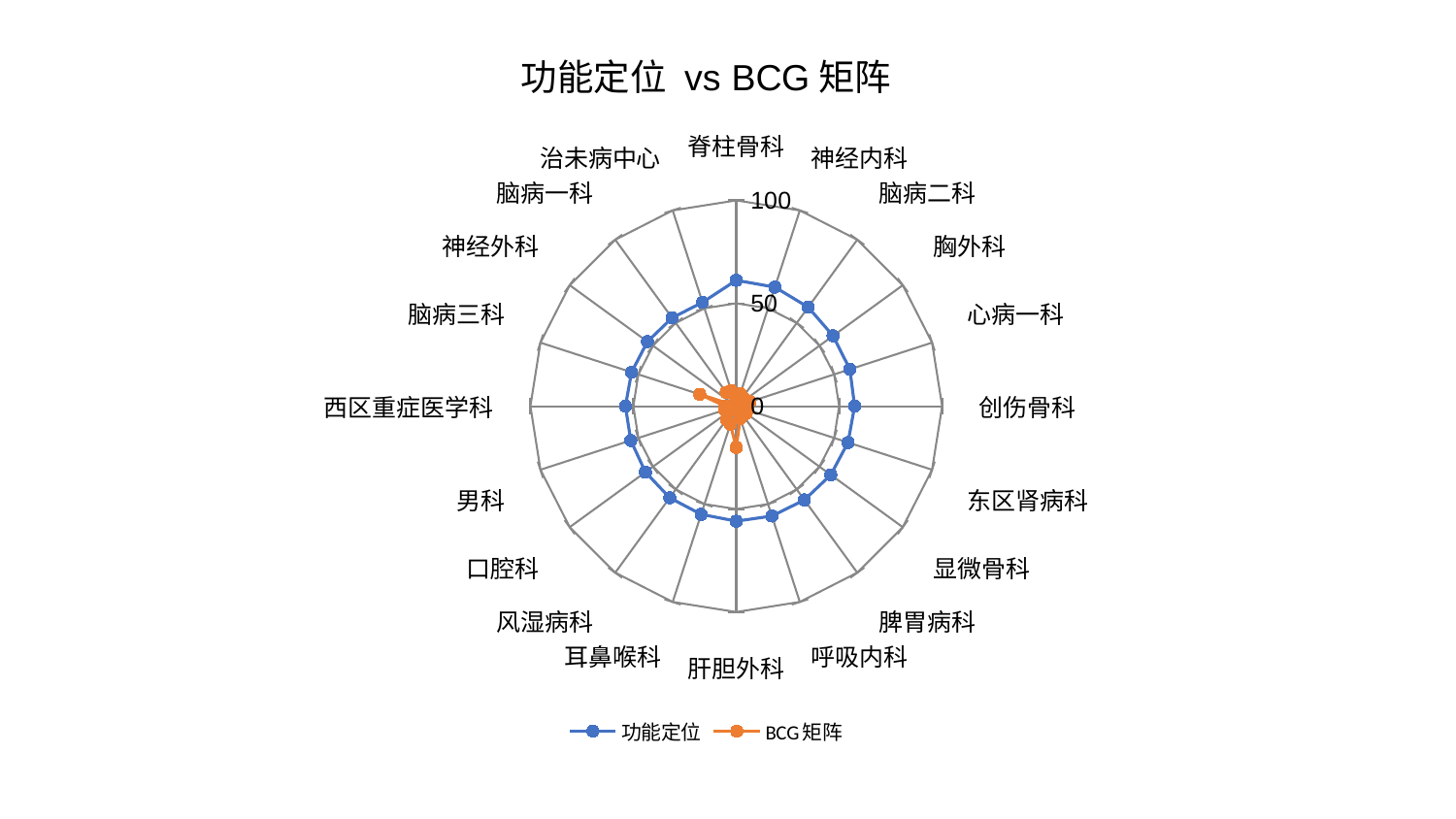

### Chart: 功能定位 vs BCG矩阵

| Category | 功能定位 | BCG矩阵 |
|---|---|---|
| 脊柱骨科 | 61.18230592120504 | 3.802467531670329 |
| 神经内科 | 60.81449131455475 | 6.3531209404449225 |
| 脑病二科 | 59.450456718289054 | 5.425230678117954 |
| 胸外科 | 58.14350395298067 | 2.0821648351470317 |
| 心病一科 | 58.04085119832674 | 7.039375029833505 |
| 创伤骨科 | 57.50060288014087 | 4.968061809648595 |
| 东区肾病科 | 57.08971709848766 | 5.9461490709309075 |
| 显微骨科 | 56.756277325144424 | 6.005338782553257 |
| 脾胃病科 | 56.319428842069236 | 1.169176713106945 |
| 呼吸内科 | 56.11556500617077 | 6.304807691893311 |
| 肝胆外科 | 55.865411542407244 | 20.038416766297953 |
| 耳鼻喉科 | 55.25837962961218 | 9.233506660040886 |
| 风湿病科 | 55.006595114196514 | 8.066326486037166 |
| 口腔科 | 54.52455588290122 | 3.133832312320732 |
| 男科 | 53.87252448495614 | 5.938422783808906 |
| 西区重症医学科 | 53.862469650206904 | 5.366312980449022 |
| 脑病三科 | 53.47111853366938 | 18.673833893126904 |
| 神经外科 | 53.36727763823995 | 0.1212892119725774 |
| 脑病一科 | 53.05716595896306 | 8.29805461896681 |
| 治未病中心 | 53.04540299417534 | 8.015000112987835 |
38